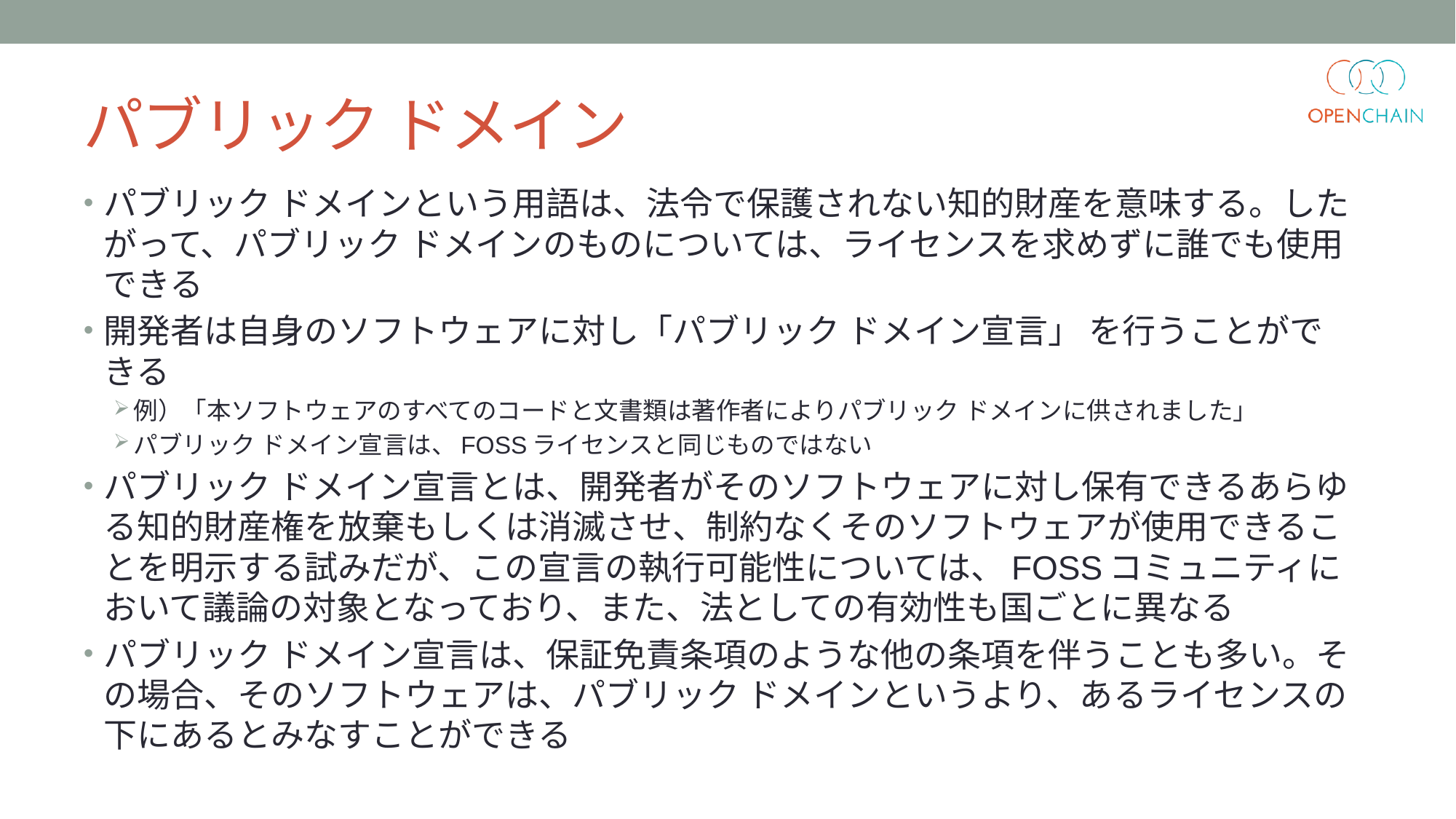

# パブリック ドメイン
パブリック ドメインという用語は、法令で保護されない知的財産を意味する。したがって、パブリック ドメインのものについては、ライセンスを求めずに誰でも使用できる
開発者は自身のソフトウェアに対し「パブリック ドメイン宣言」 を行うことができる
例）「本ソフトウェアのすべてのコードと文書類は著作者によりパブリック ドメインに供されました」
パブリック ドメイン宣言は、FOSSライセンスと同じものではない
パブリック ドメイン宣言とは、開発者がそのソフトウェアに対し保有できるあらゆる知的財産権を放棄もしくは消滅させ、制約なくそのソフトウェアが使用できることを明示する試みだが、この宣言の執行可能性については、FOSSコミュニティにおいて議論の対象となっており、また、法としての有効性も国ごとに異なる
パブリック ドメイン宣言は、保証免責条項のような他の条項を伴うことも多い。その場合、そのソフトウェアは、パブリック ドメインというより、あるライセンスの下にあるとみなすことができる